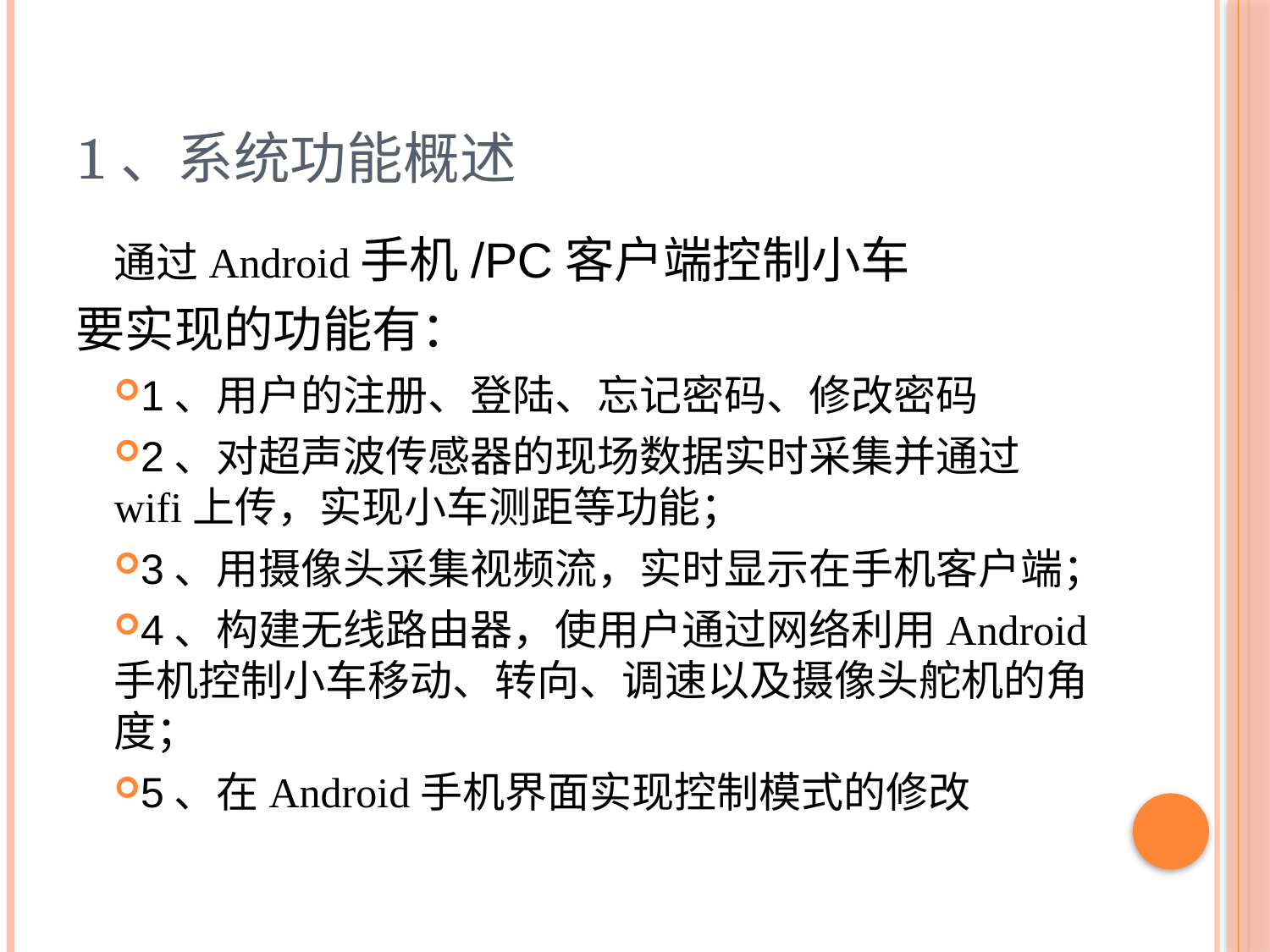

# 1、系统功能概述
通过Android手机/PC客户端控制小车
要实现的功能有：
1、用户的注册、登陆、忘记密码、修改密码
2、对超声波传感器的现场数据实时采集并通过wifi上传，实现小车测距等功能；
3、用摄像头采集视频流，实时显示在手机客户端；
4、构建无线路由器，使用户通过网络利用Android手机控制小车移动、转向、调速以及摄像头舵机的角度；
5、在Android手机界面实现控制模式的修改